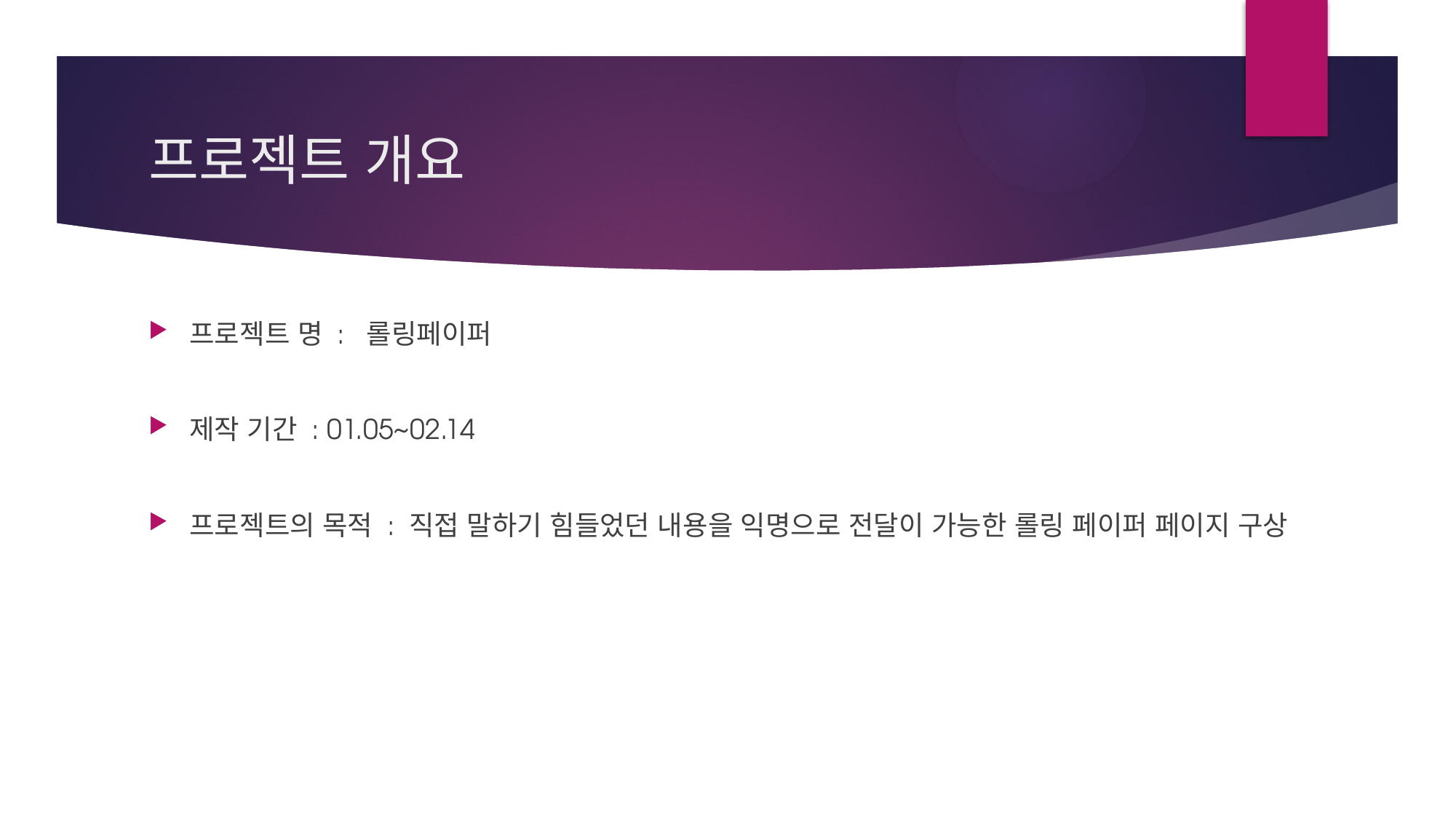

# 프로젝트 개요
프로젝트 명 :  롤링페이퍼

제작 기간 : 01.05~02.14

프로젝트의 목적 : 직접 말하기 힘들었던 내용을 익명으로 전달이 가능한 롤링 페이퍼 페이지 구상